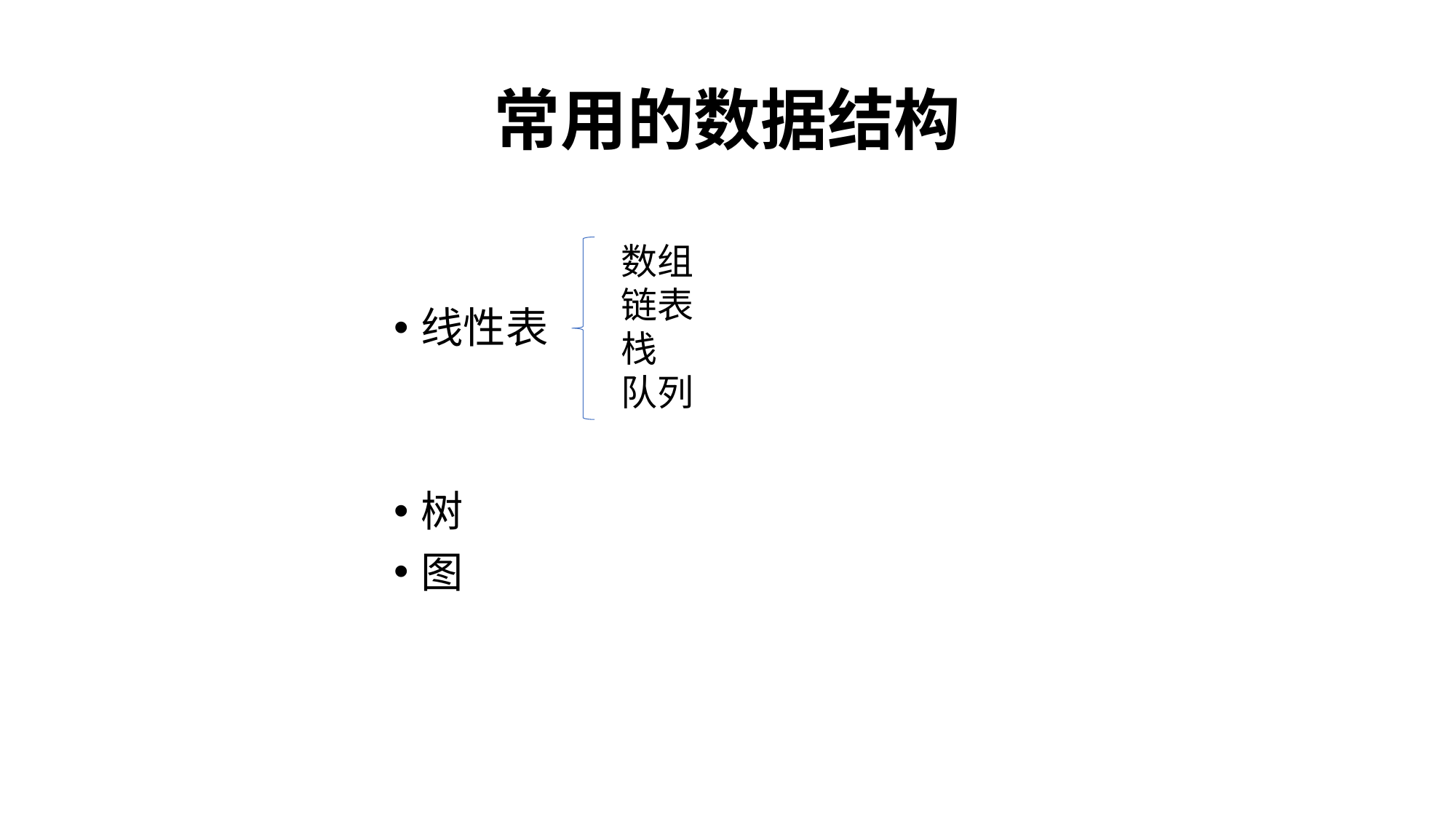

# 常用的数据结构
数组
链表
栈
队列

线性表

树
图